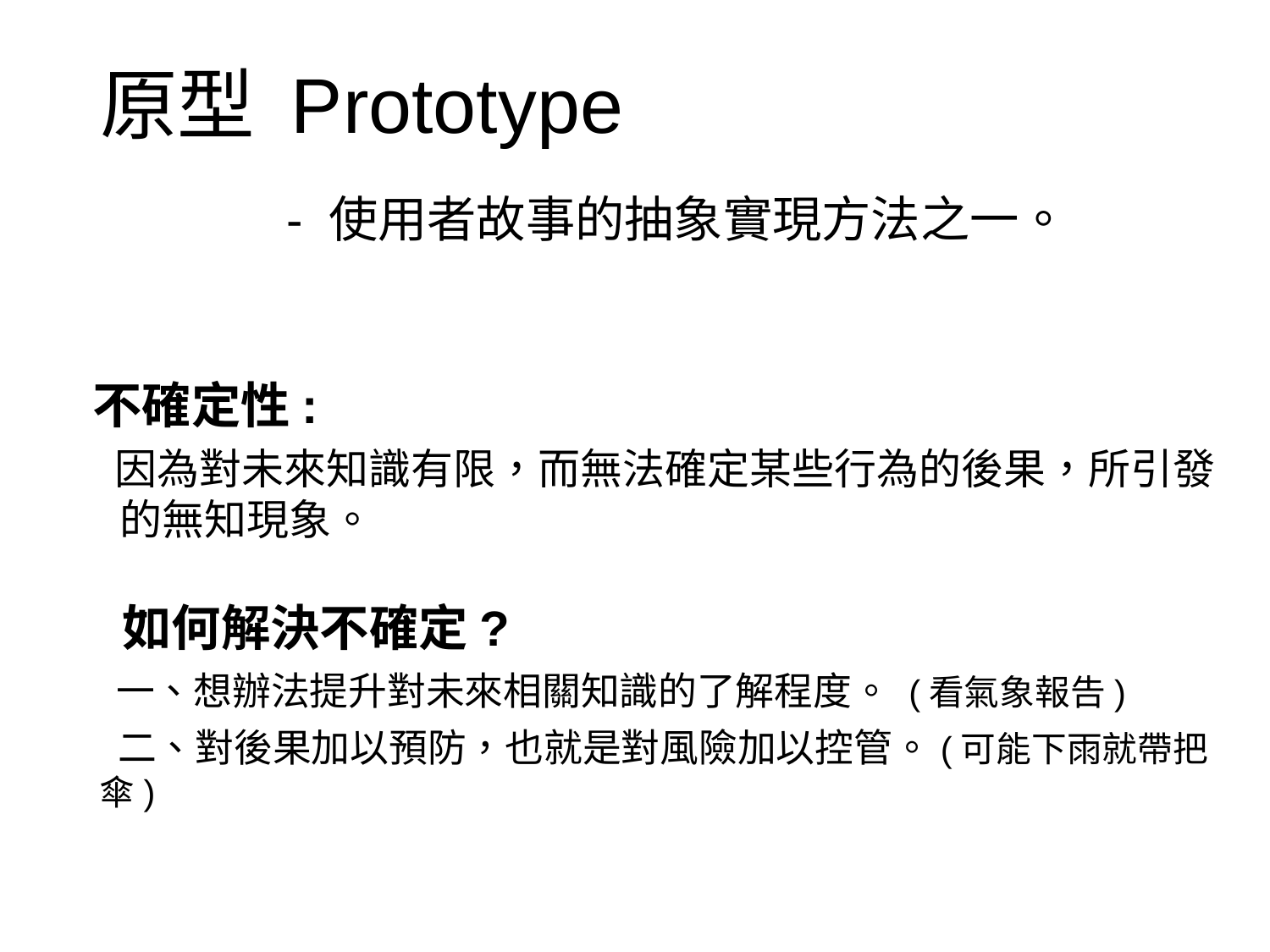

# 原型 Prototype
- 使用者故事的抽象實現方法之一。
不確定性:
 因為對未來知識有限，而無法確定某些行為的後果，所引發
 的無知現象。

 如何解決不確定?
 一、想辦法提升對未來相關知識的了解程度。 (看氣象報告)
 二、對後果加以預防，也就是對風險加以控管。(可能下雨就帶把傘)